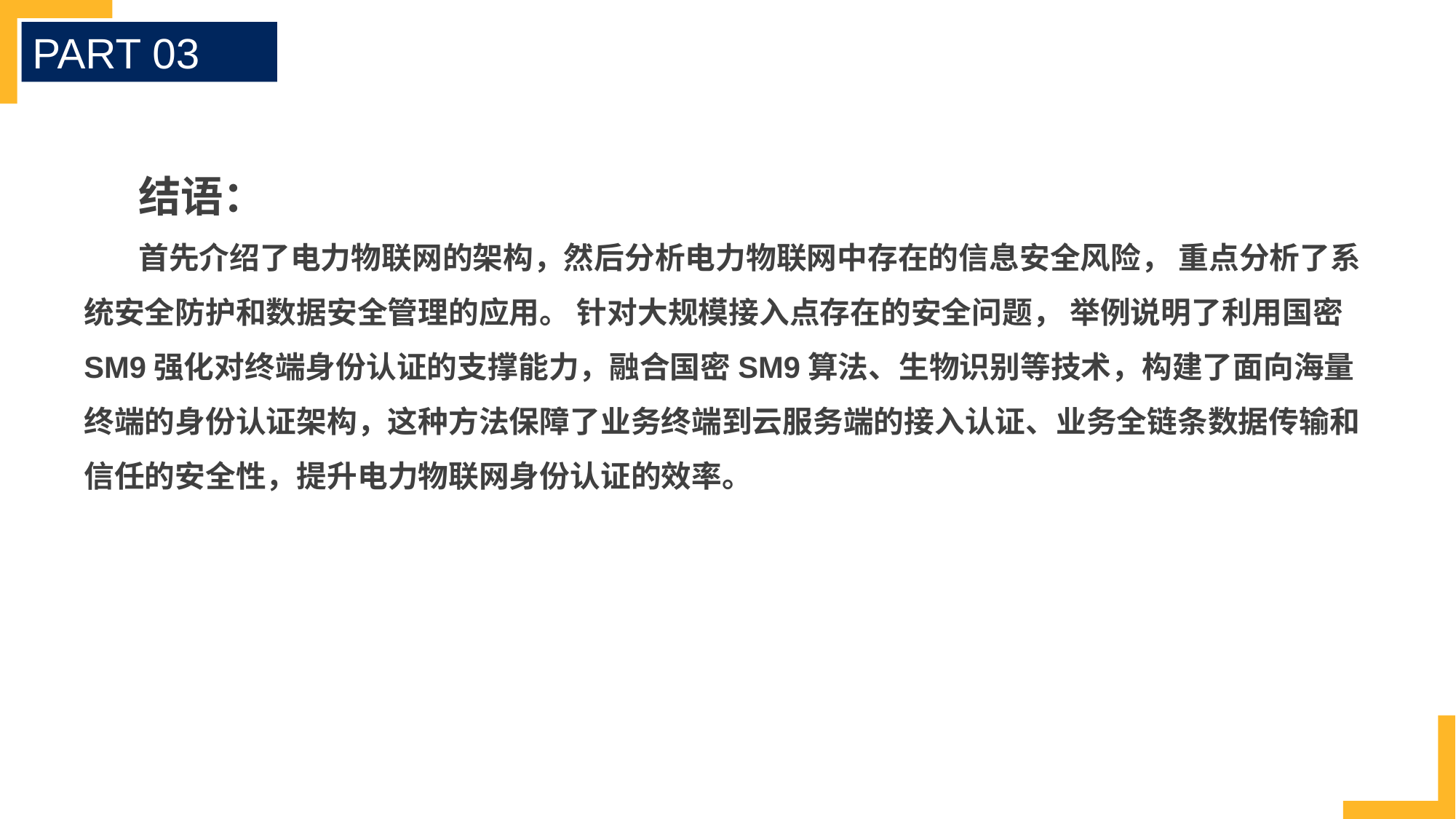

PART 03
结语：
首先介绍了电力物联网的架构，然后分析电力物联网中存在的信息安全风险， 重点分析了系统安全防护和数据安全管理的应用。 针对大规模接入点存在的安全问题， 举例说明了利用国密SM9强化对终端身份认证的支撑能力，融合国密SM9算法、生物识别等技术，构建了面向海量终端的身份认证架构，这种方法保障了业务终端到云服务端的接入认证、业务全链条数据传输和信任的安全性，提升电力物联网身份认证的效率。